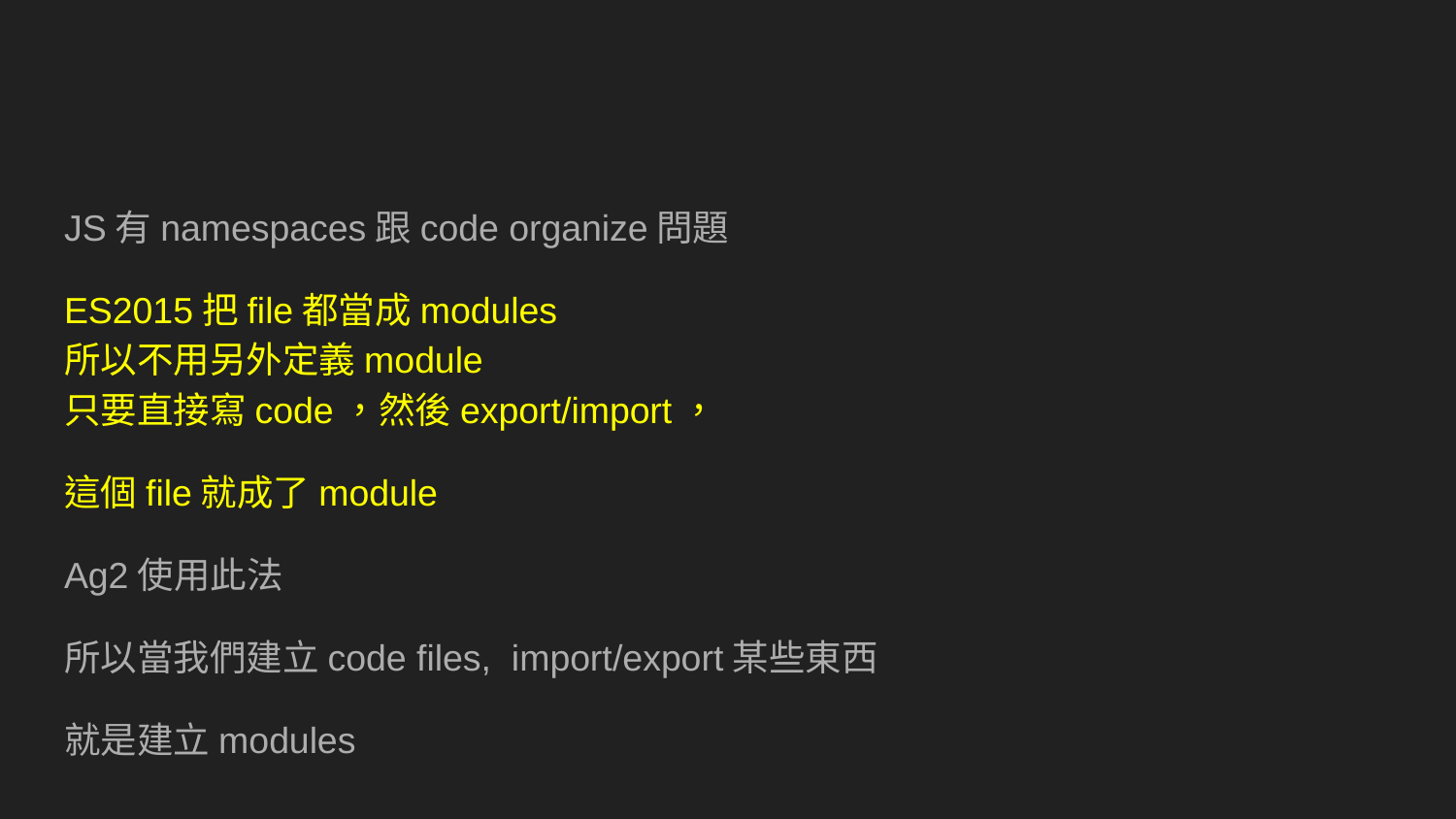

#
JS有namespaces跟code organize問題
ES2015把file都當成modules
所以不用另外定義module
只要直接寫code，然後export/import，
這個file就成了module
Ag2使用此法
所以當我們建立code files,  import/export某些東西
就是建立modules